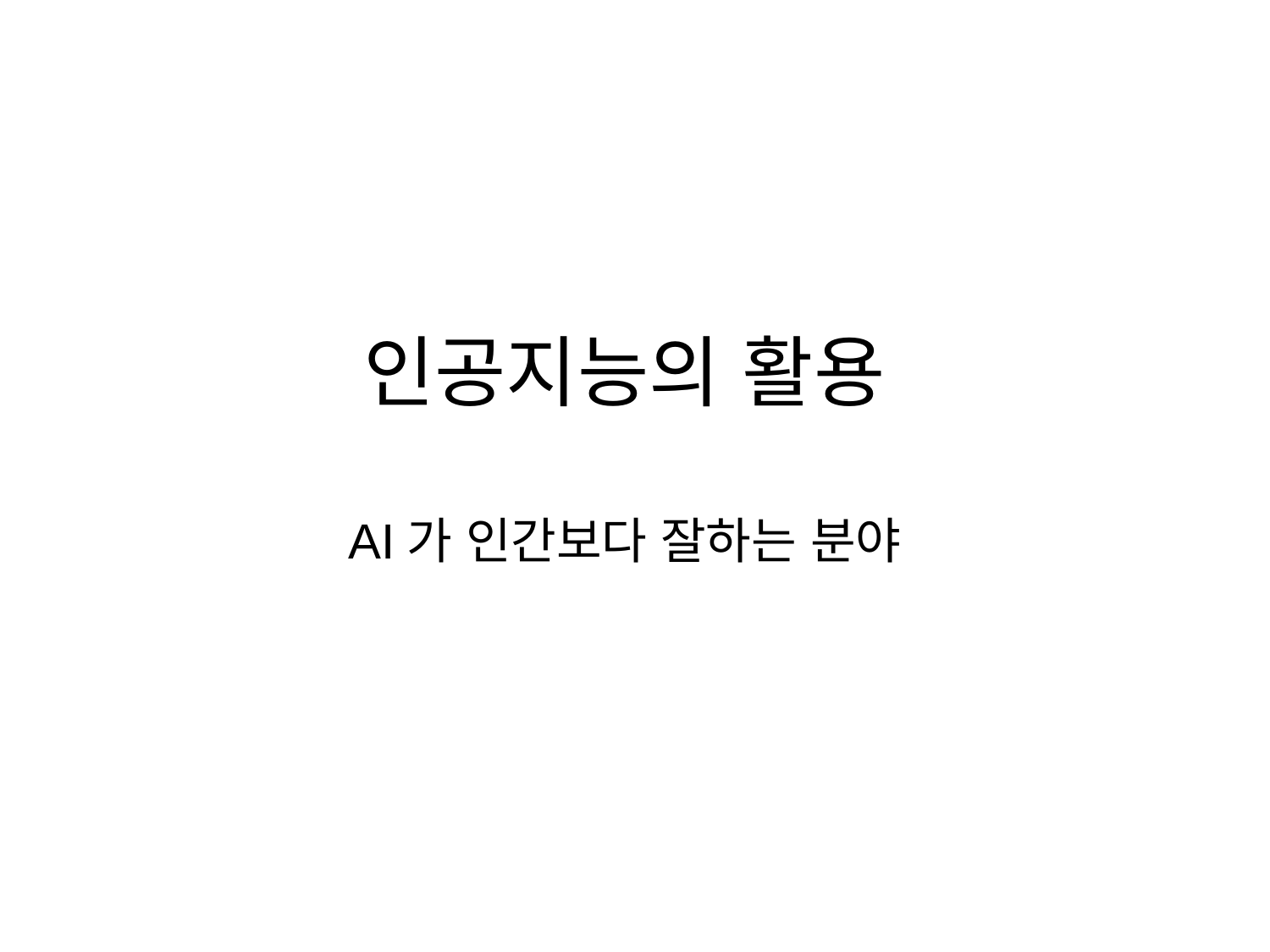

# 인공지능의 활용 AI가 인간보다 잘하는 분야